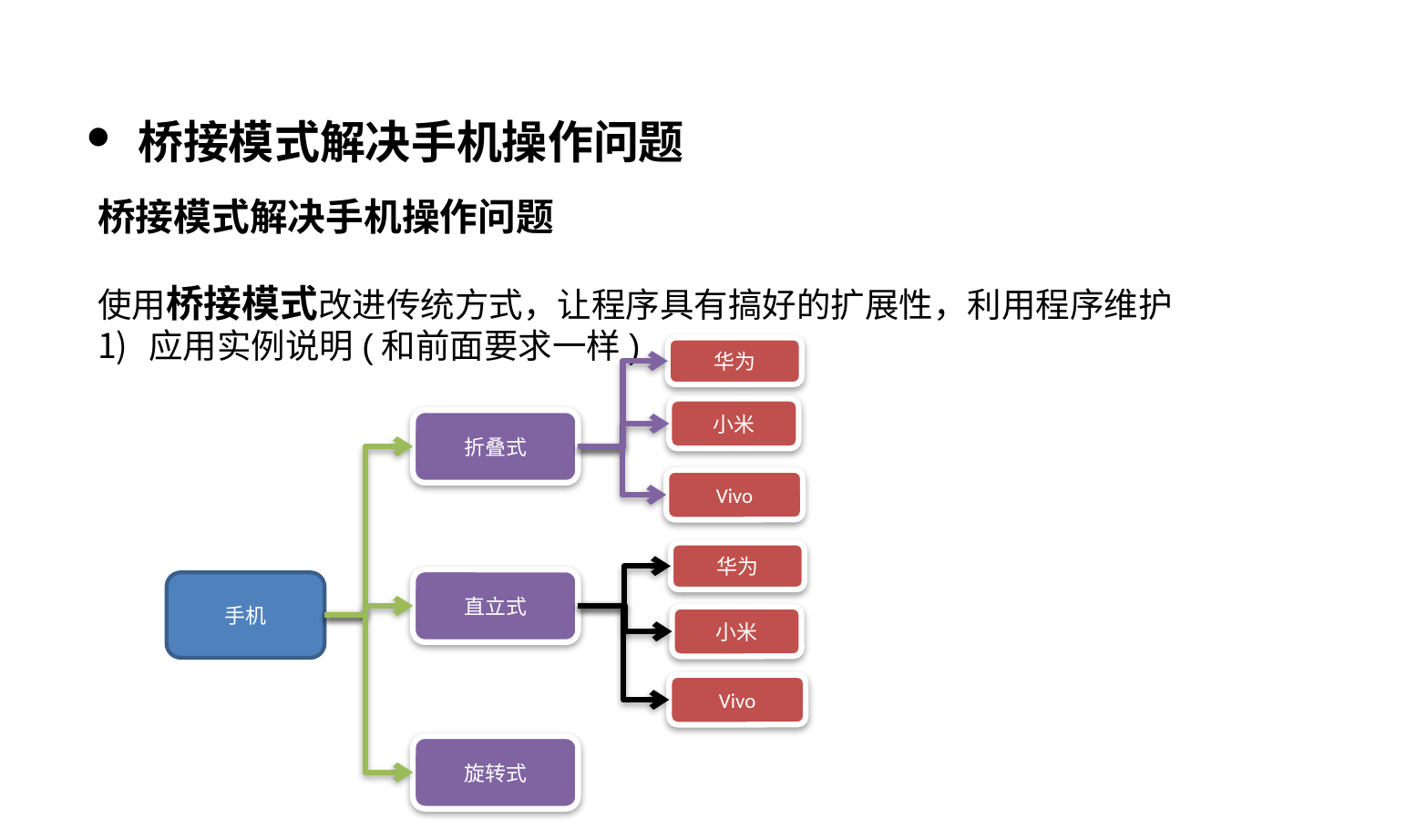

桥接模式解决手机操作问题

桥接模式解决手机操作问题

使用桥接模式改进传统方式，让程序具有搞好的扩展性，利用程序维护
应用实例说明(和前面要求一样)

华为
小米
折叠式
Vivo
华为
直立式
手机
小米
Vivo
旋转式